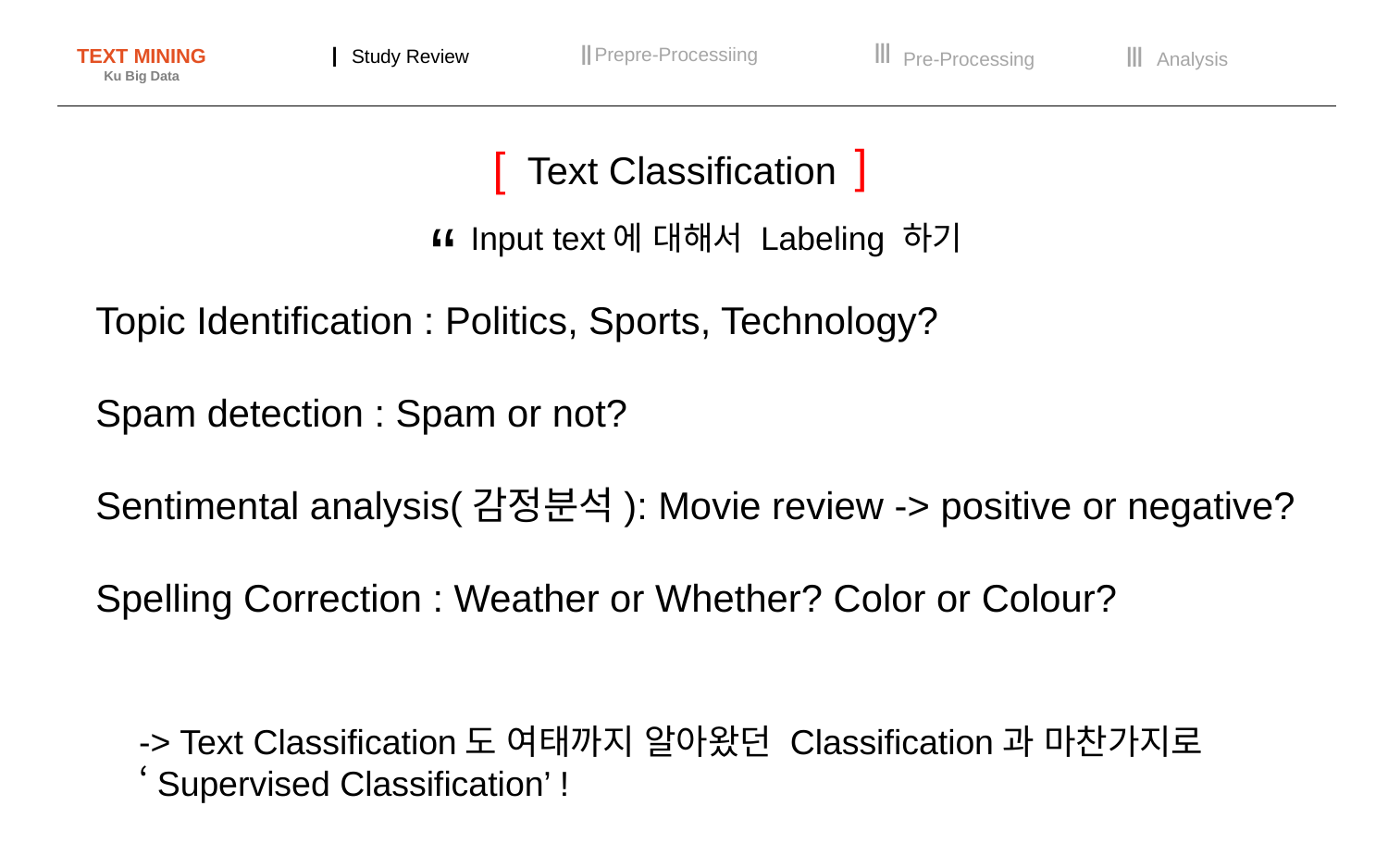

Ⅲ
Pre-Processing
Ⅱ
Prepre-Processiing
Ⅰ
Study Review
Ⅲ
Analysis
TEXT MINING
Ku Big Data
]
Text Classification
[
“
Input text에 대해서 Labeling 하기
Topic Identification : Politics, Sports, Technology?

Spam detection : Spam or not?

Sentimental analysis(감정분석): Movie review -> positive or negative?

Spelling Correction : Weather or Whether? Color or Colour?
-> Text Classification도 여태까지 알아왔던 Classification과 마찬가지로 ‘Supervised Classification’ !